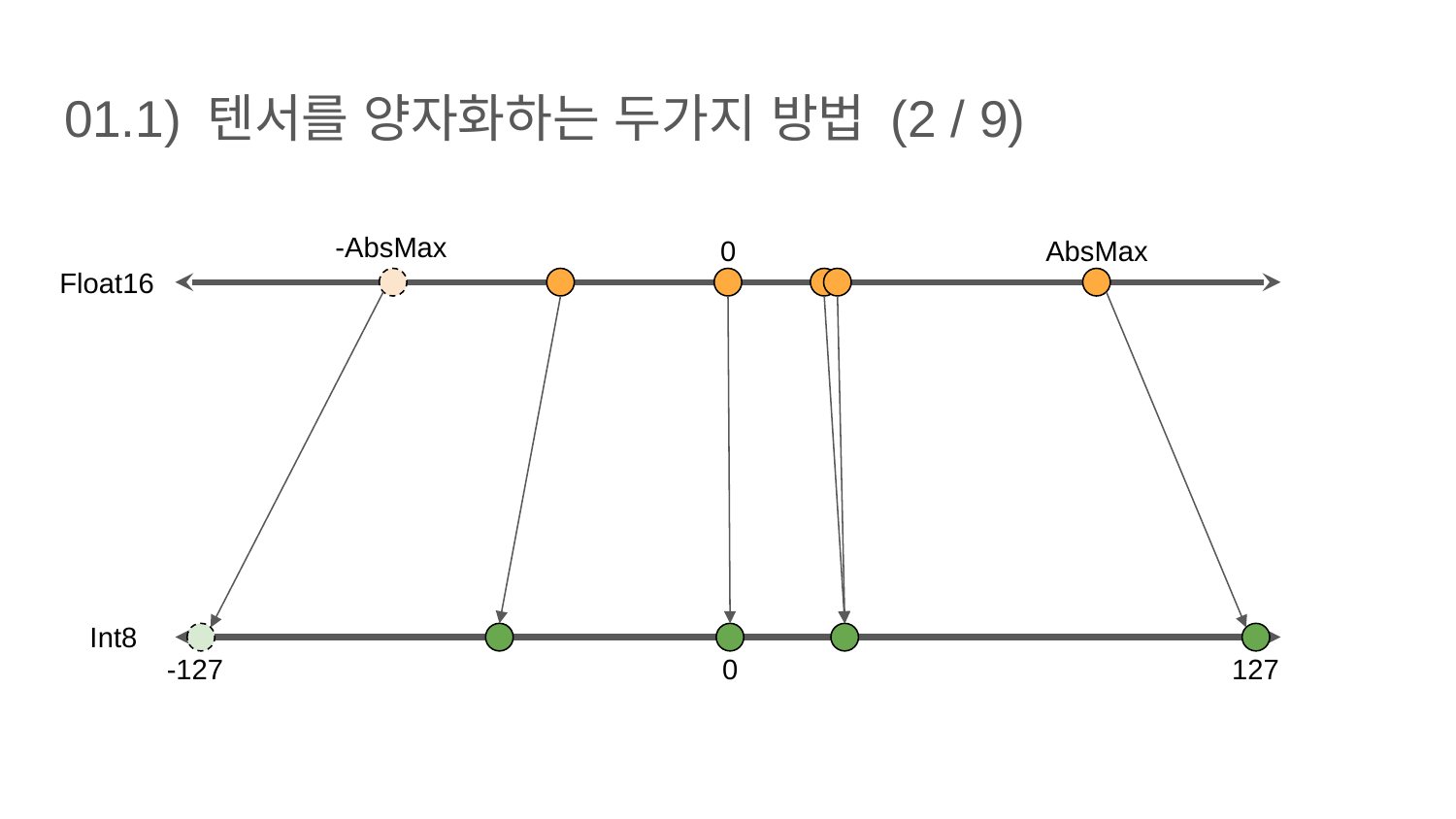

# 01.1) 텐서를 양자화하는 두가지 방법 (2 / 9)

-AbsMax
0
AbsMax
Float16

Int8

-127
0
127